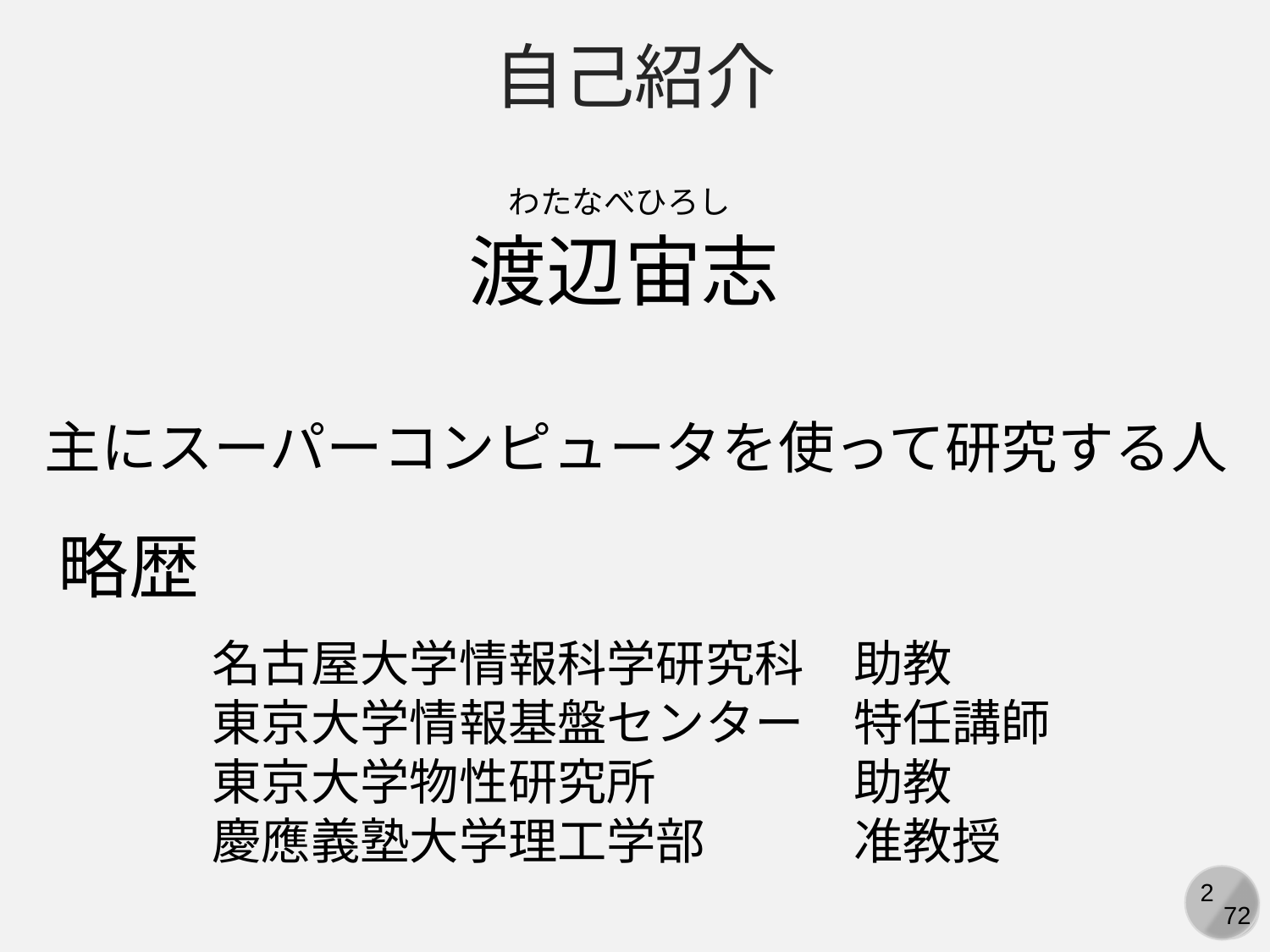

自己紹介
わたなべひろし
渡辺宙志
主にスーパーコンピュータを使って研究する人
略歴
名古屋大学情報科学研究科　助教
東京大学情報基盤センター　特任講師
東京大学物性研究所　　　　助教
慶應義塾大学理工学部　　　准教授